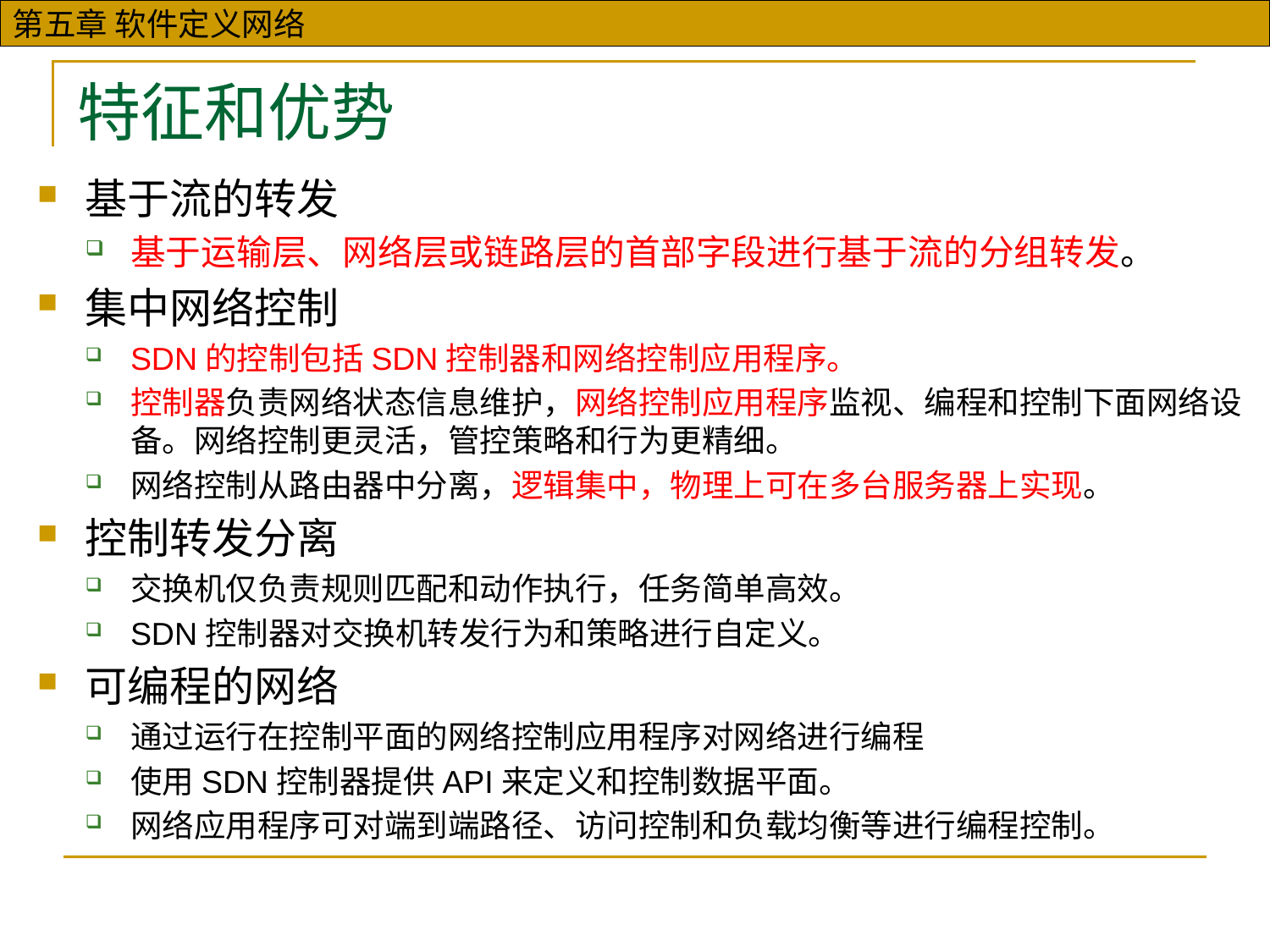

特征和优势
基于流的转发
基于运输层、网络层或链路层的首部字段进行基于流的分组转发。
集中网络控制
SDN的控制包括SDN控制器和网络控制应用程序。
控制器负责网络状态信息维护，网络控制应用程序监视、编程和控制下面网络设备。网络控制更灵活，管控策略和行为更精细。
网络控制从路由器中分离，逻辑集中，物理上可在多台服务器上实现。
控制转发分离
交换机仅负责规则匹配和动作执行，任务简单高效。
SDN控制器对交换机转发行为和策略进行自定义。
可编程的网络
通过运行在控制平面的网络控制应用程序对网络进行编程
使用SDN控制器提供API来定义和控制数据平面。
网络应用程序可对端到端路径、访问控制和负载均衡等进行编程控制。